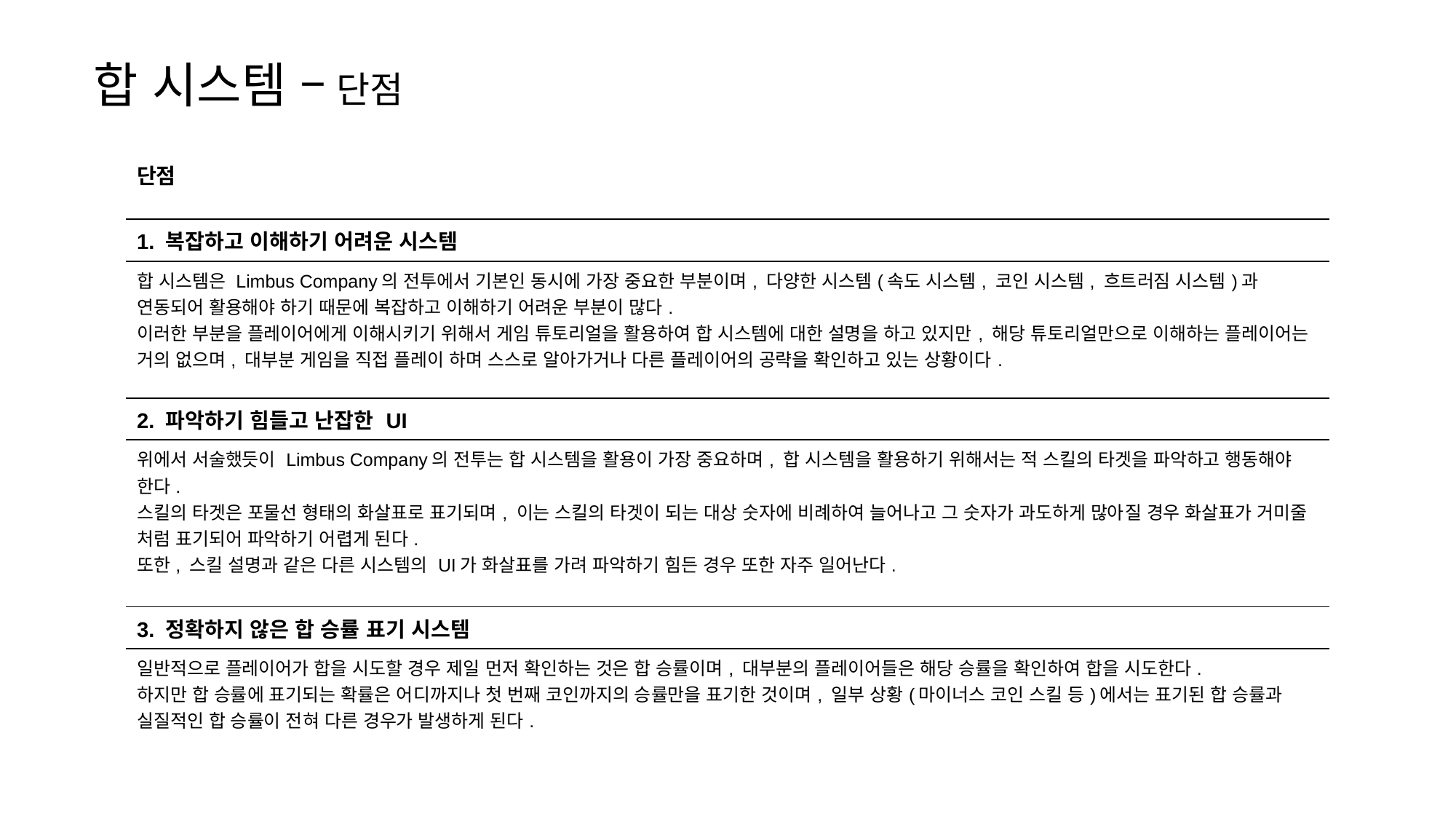

합 시스템 – 단점
| 단점 |
| --- |
| 1. 복잡하고 이해하기 어려운 시스템 |
| 합 시스템은 Limbus Company의 전투에서 기본인 동시에 가장 중요한 부분이며, 다양한 시스템(속도 시스템, 코인 시스템, 흐트러짐 시스템)과 연동되어 활용해야 하기 때문에 복잡하고 이해하기 어려운 부분이 많다. 이러한 부분을 플레이어에게 이해시키기 위해서 게임 튜토리얼을 활용하여 합 시스템에 대한 설명을 하고 있지만, 해당 튜토리얼만으로 이해하는 플레이어는 거의 없으며, 대부분 게임을 직접 플레이 하며 스스로 알아가거나 다른 플레이어의 공략을 확인하고 있는 상황이다. |
| 2. 파악하기 힘들고 난잡한 UI |
| 위에서 서술했듯이 Limbus Company의 전투는 합 시스템을 활용이 가장 중요하며, 합 시스템을 활용하기 위해서는 적 스킬의 타겟을 파악하고 행동해야 한다. 스킬의 타겟은 포물선 형태의 화살표로 표기되며, 이는 스킬의 타겟이 되는 대상 숫자에 비례하여 늘어나고 그 숫자가 과도하게 많아질 경우 화살표가 거미줄 처럼 표기되어 파악하기 어렵게 된다. 또한, 스킬 설명과 같은 다른 시스템의 UI가 화살표를 가려 파악하기 힘든 경우 또한 자주 일어난다. |
| 3. 정확하지 않은 합 승률 표기 시스템 |
| 일반적으로 플레이어가 합을 시도할 경우 제일 먼저 확인하는 것은 합 승률이며, 대부분의 플레이어들은 해당 승률을 확인하여 합을 시도한다. 하지만 합 승률에 표기되는 확률은 어디까지나 첫 번째 코인까지의 승률만을 표기한 것이며, 일부 상황(마이너스 코인 스킬 등)에서는 표기된 합 승률과 실질적인 합 승률이 전혀 다른 경우가 발생하게 된다. |